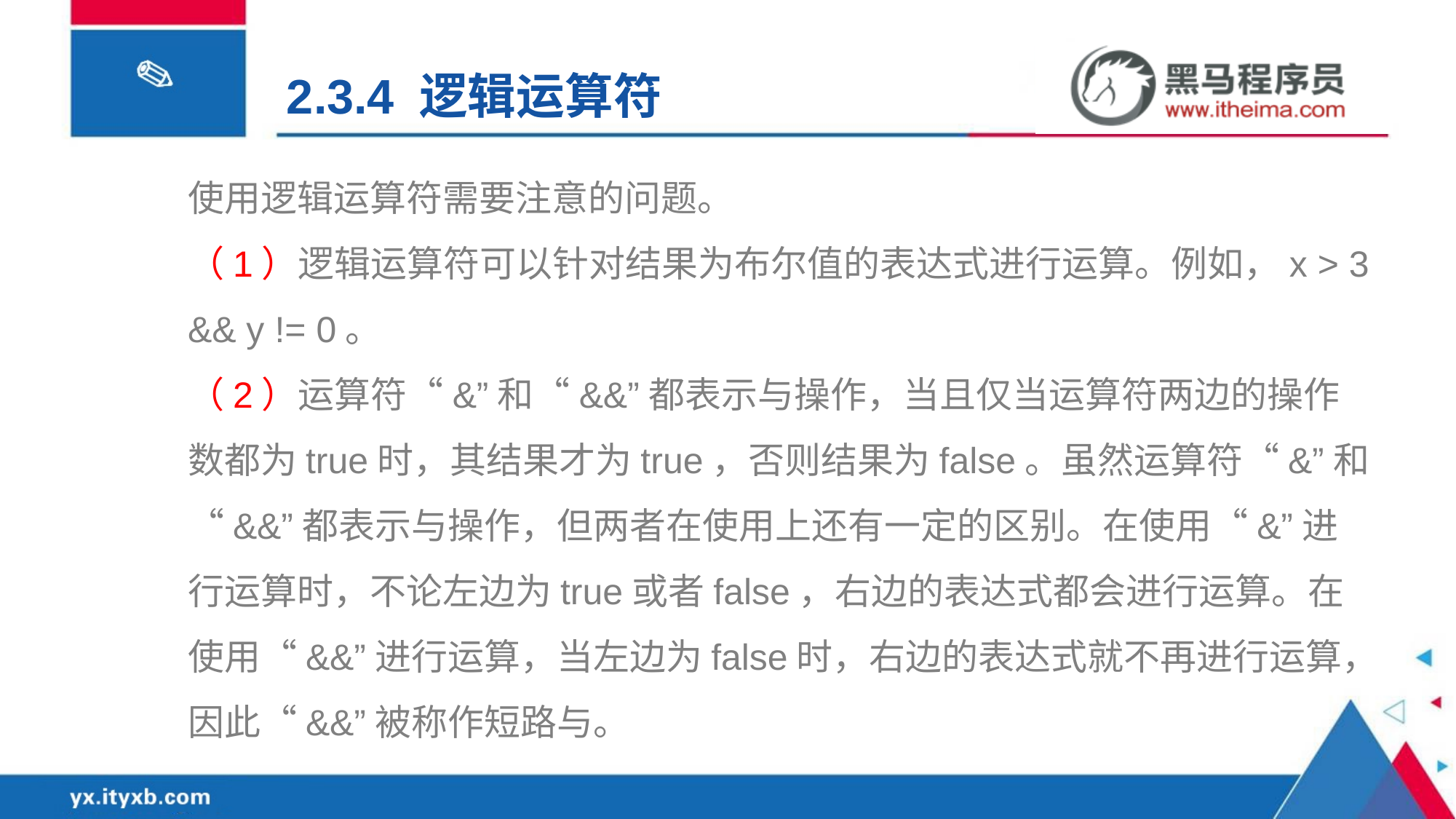

2.3.4 逻辑运算符

使用逻辑运算符需要注意的问题。
（1）逻辑运算符可以针对结果为布尔值的表达式进行运算。例如，x > 3 && y != 0。
（2）运算符“&”和“&&”都表示与操作，当且仅当运算符两边的操作数都为true时，其结果才为true，否则结果为false。虽然运算符“&”和“&&”都表示与操作，但两者在使用上还有一定的区别。在使用“&”进行运算时，不论左边为true或者false，右边的表达式都会进行运算。在使用“&&”进行运算，当左边为false时，右边的表达式就不再进行运算，因此“&&”被称作短路与。